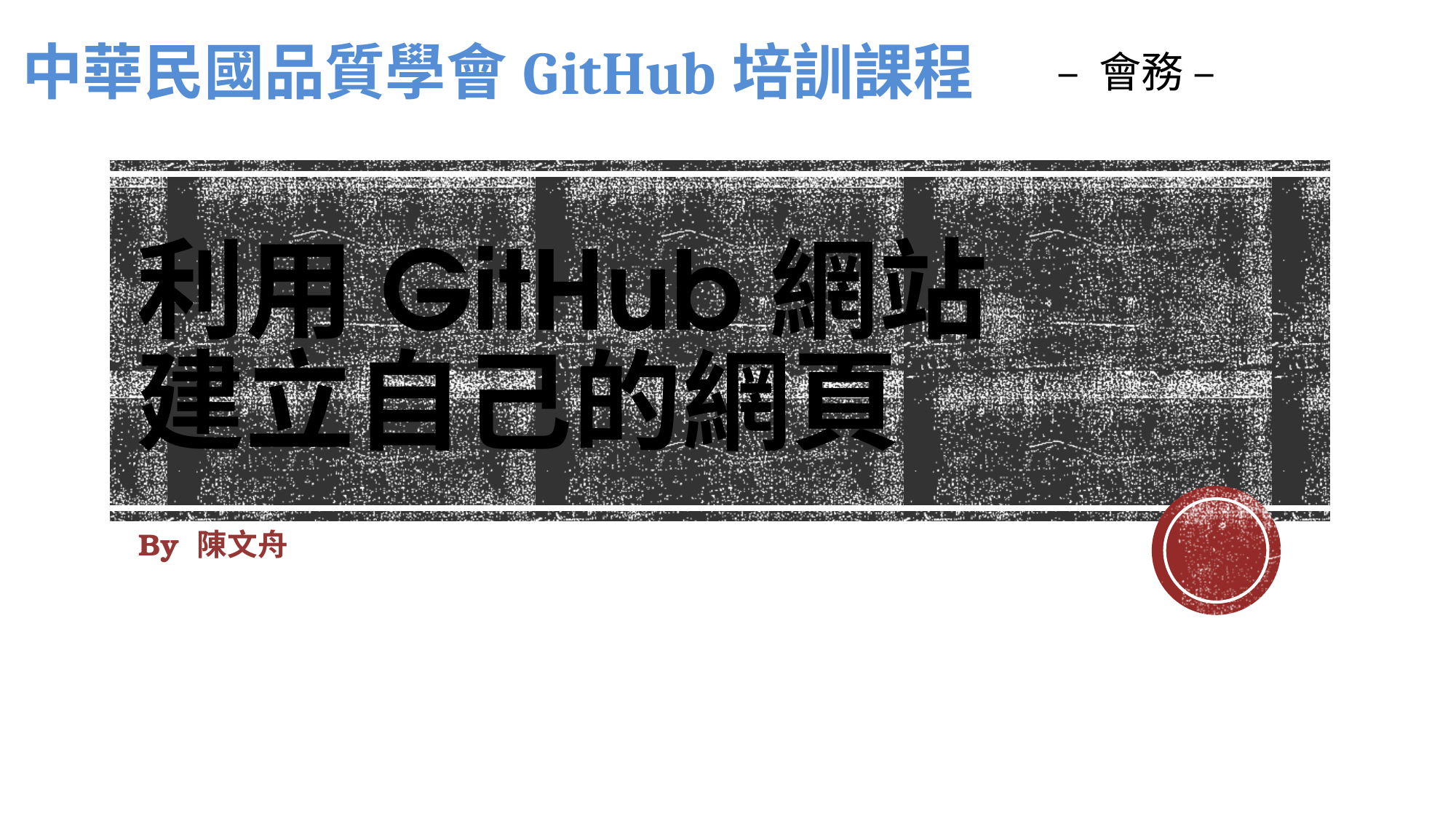

中華民國品質學會GitHub培訓課程
– 會務 –
# 利用GitHub網站 建立自己的網頁
By 陳文舟